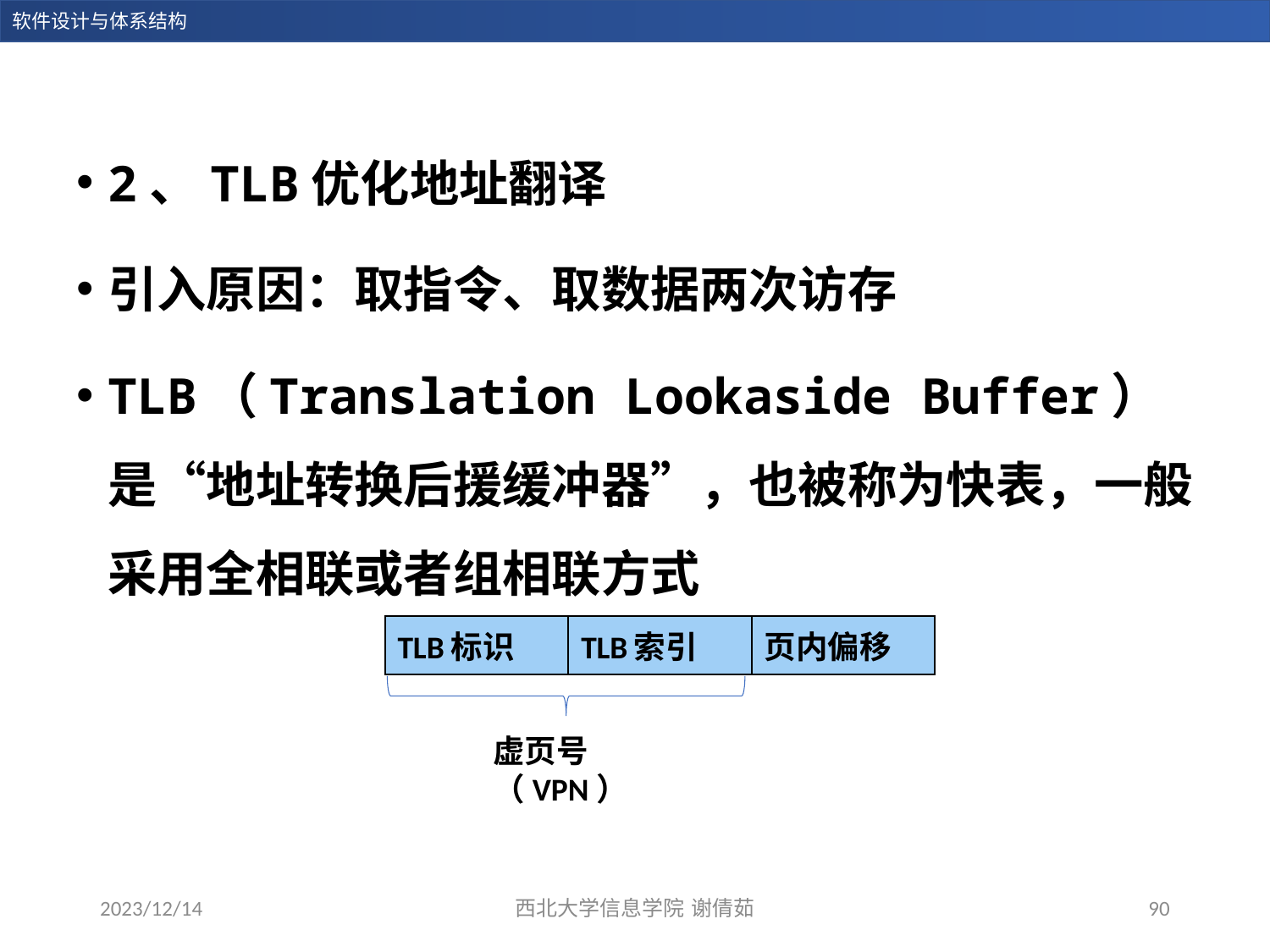

2、TLB优化地址翻译
引入原因：取指令、取数据两次访存
TLB（Translation Lookaside Buffer）是“地址转换后援缓冲器”，也被称为快表，一般采用全相联或者组相联方式

| TLB标识 | TLB索引 | 页内偏移 |
| --- | --- | --- |
虚页号（VPN）
2023/12/14
西北大学信息学院 谢倩茹
90